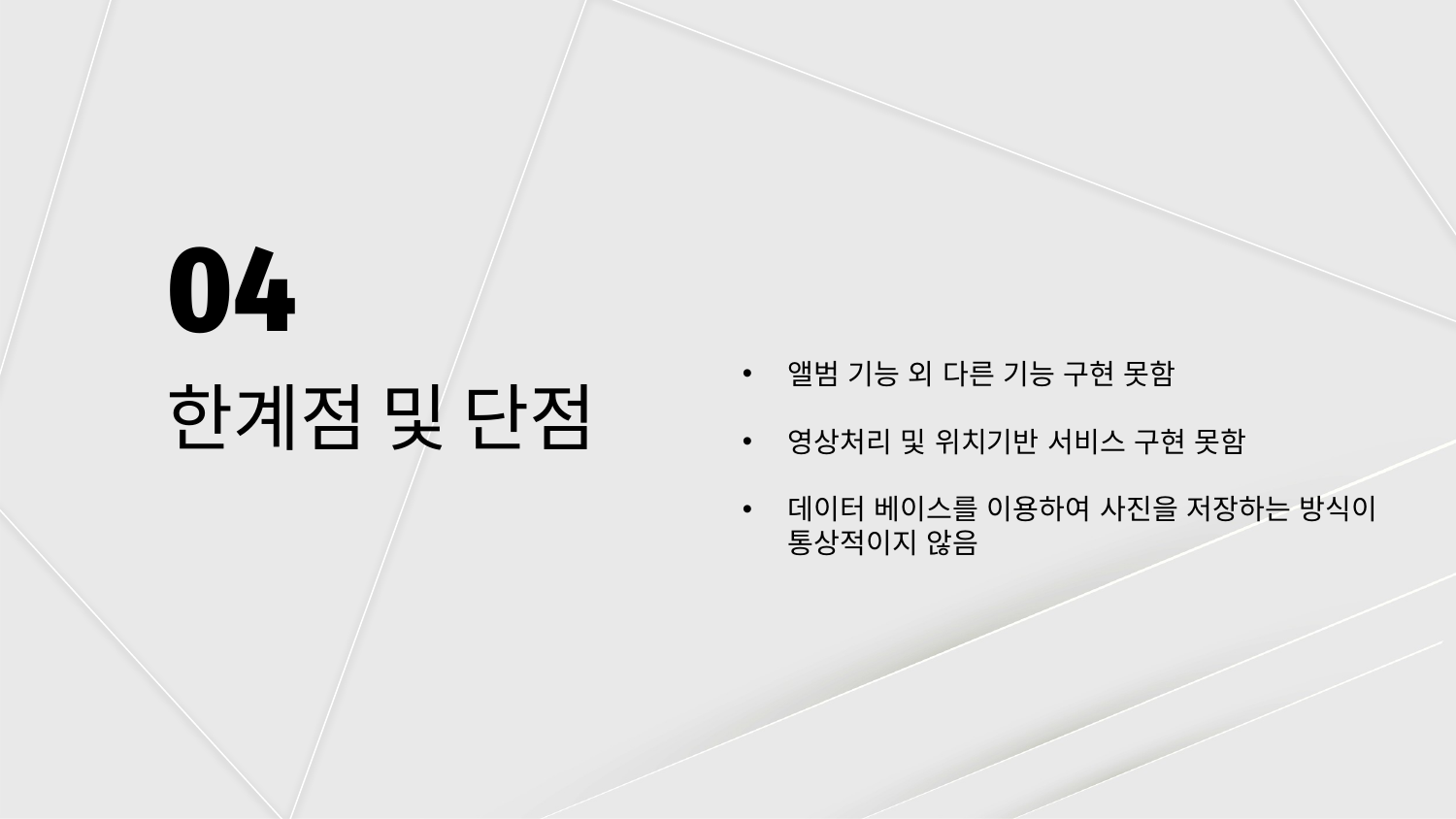

04
# 한계점 및 단점
앨범 기능 외 다른 기능 구현 못함

영상처리 및 위치기반 서비스 구현 못함

데이터 베이스를 이용하여 사진을 저장하는 방식이 통상적이지 않음